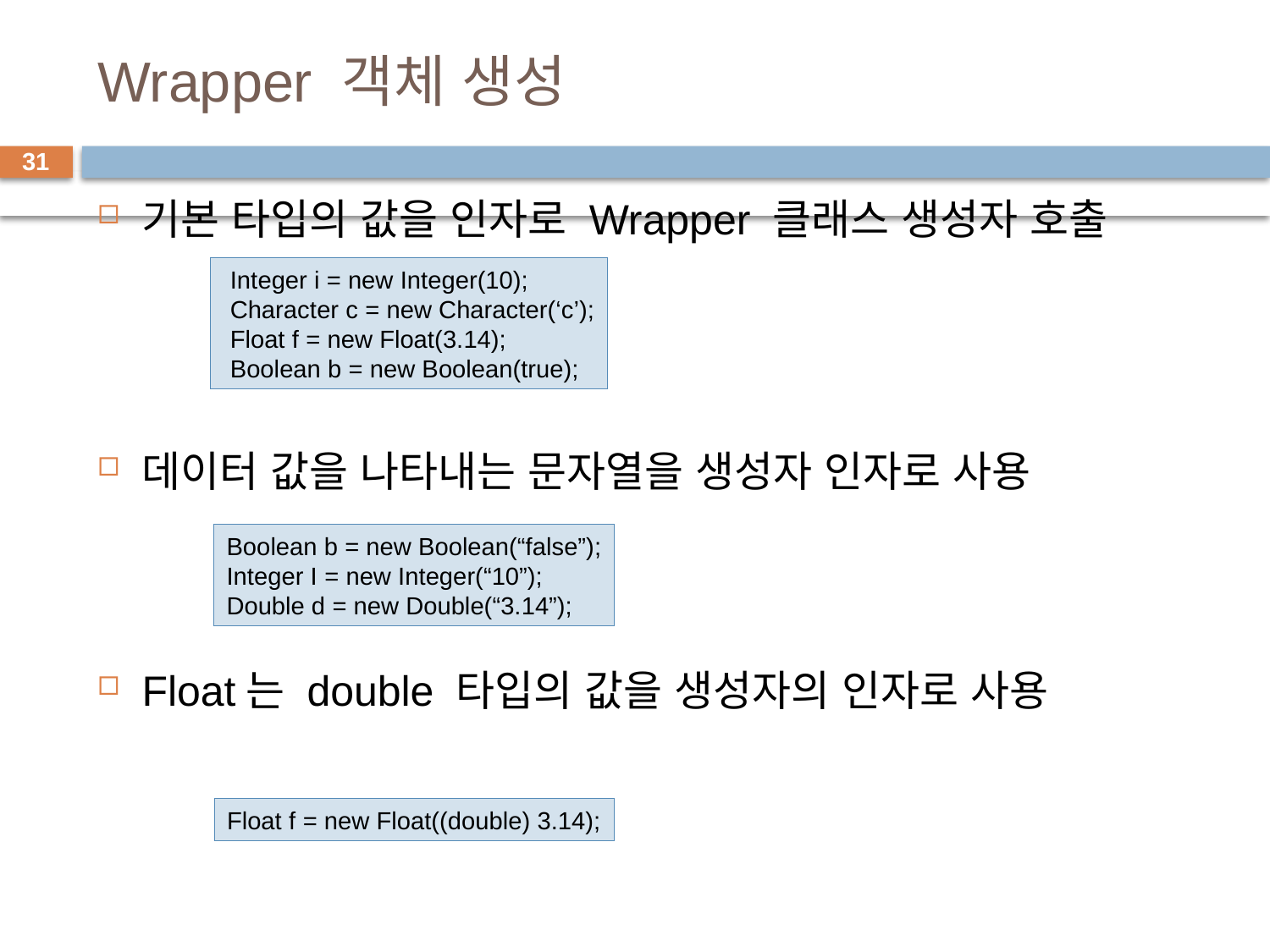

# Wrapper 객체 생성
31
기본 타입의 값을 인자로 Wrapper 클래스 생성자 호출

데이터 값을 나타내는 문자열을 생성자 인자로 사용

Float는 double 타입의 값을 생성자의 인자로 사용

 Integer i = new Integer(10);
 Character c = new Character(‘c’);
 Float f = new Float(3.14);
 Boolean b = new Boolean(true);
Boolean b = new Boolean(“false”);
Integer I = new Integer(“10”);
Double d = new Double(“3.14”);
Float f = new Float((double) 3.14);